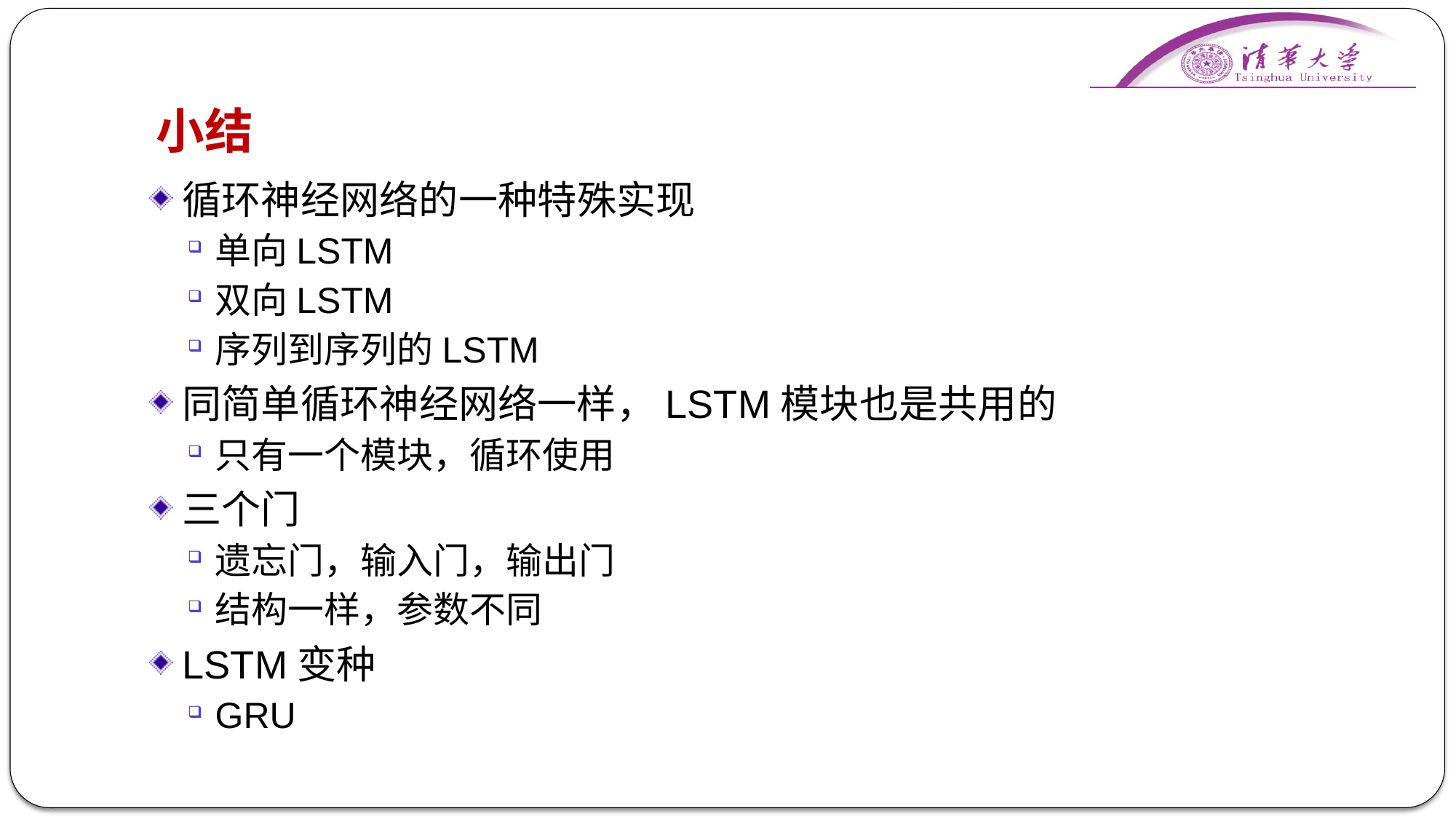

# 小结
循环神经网络的一种特殊实现
单向LSTM
双向LSTM
序列到序列的LSTM
同简单循环神经网络一样，LSTM模块也是共用的
只有一个模块，循环使用
三个门
遗忘门，输入门，输出门
结构一样，参数不同
LSTM变种
GRU